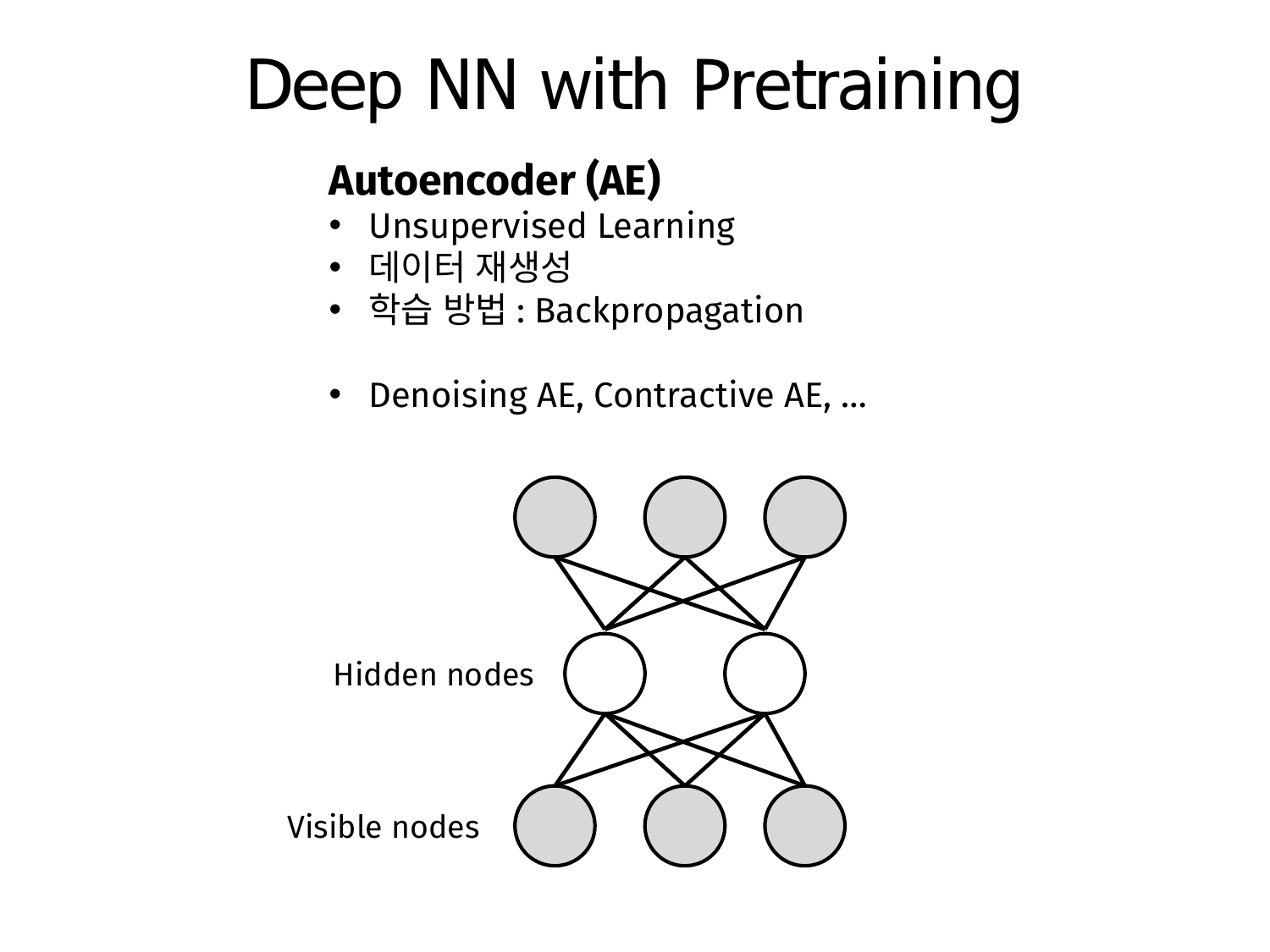

# Deep NN with Pretraining
Autoencoder (AE)
Unsupervised Learning
데이터 재생성
학습 방법: Backpropagation

Denoising AE, Contractive AE, …

Hidden nodes

Visible nodes